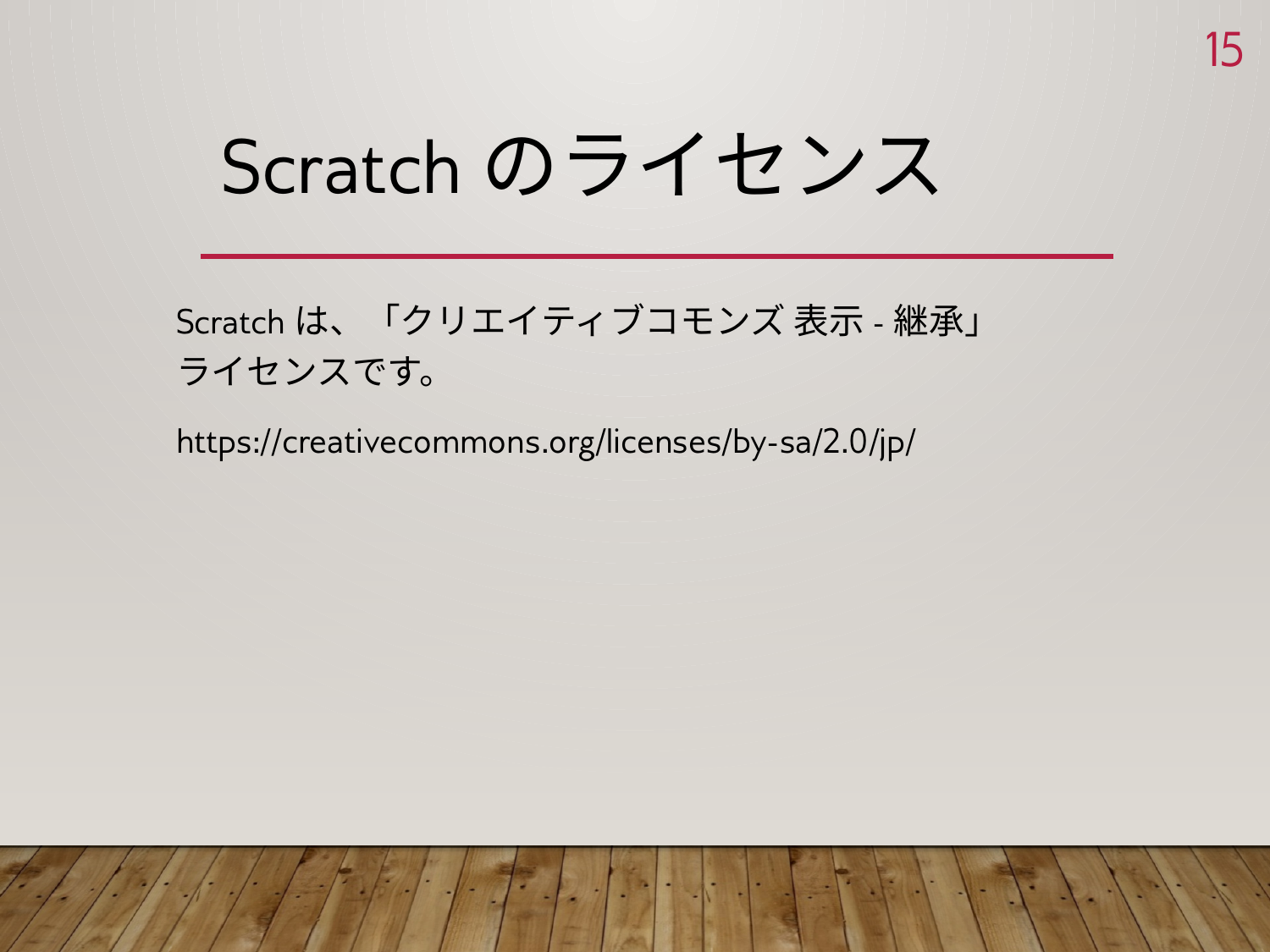

15
# Scratchのライセンス
Scratchは、「クリエイティブコモンズ 表示-継承」
ライセンスです。
https://creativecommons.org/licenses/by-sa/2.0/jp/